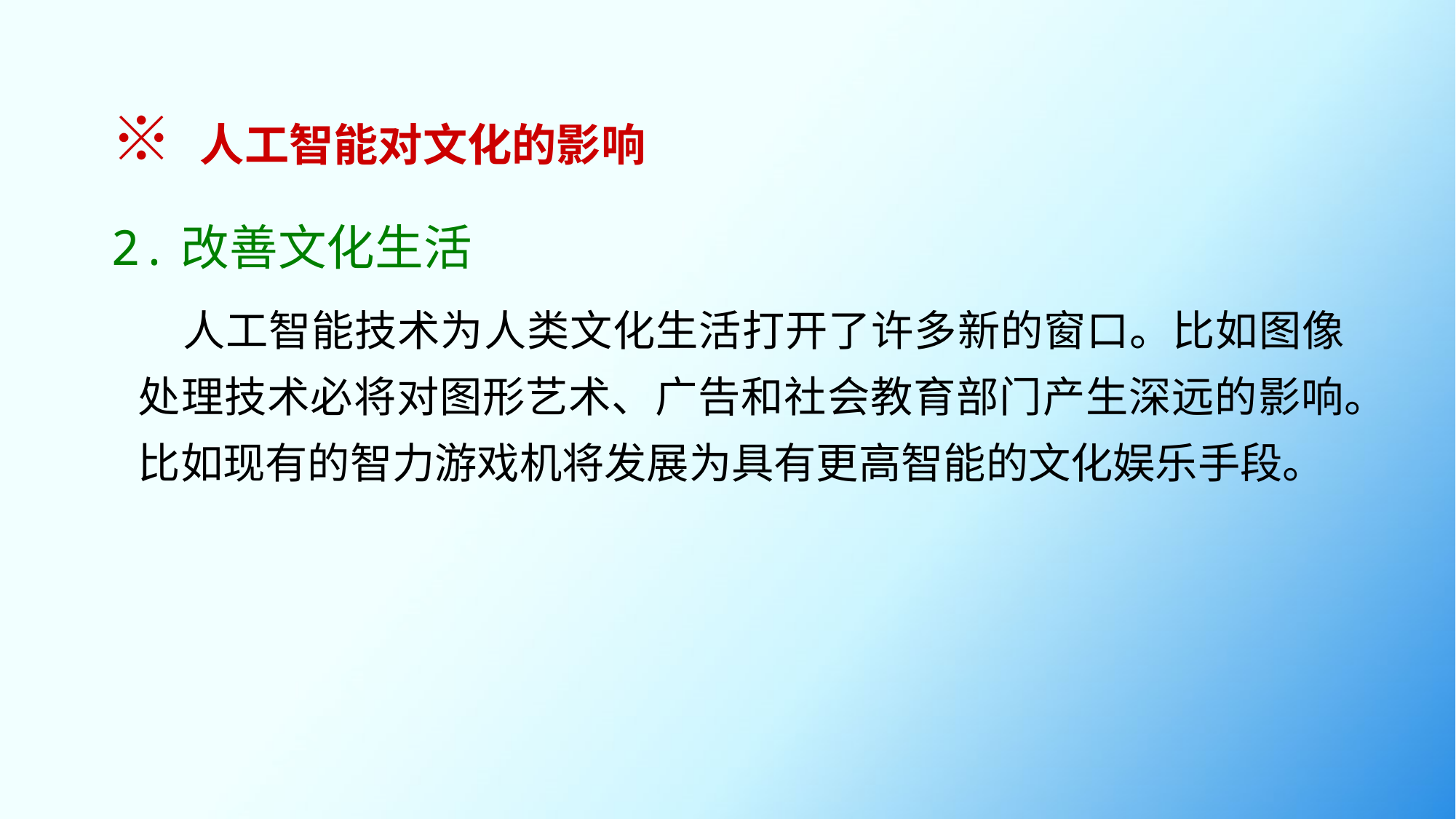

# ※ 人工智能对文化的影响
2.改善文化生活
      人工智能技术为人类文化生活打开了许多新的窗口。比如图像处理技术必将对图形艺术、广告和社会教育部门产生深远的影响。比如现有的智力游戏机将发展为具有更高智能的文化娱乐手段。